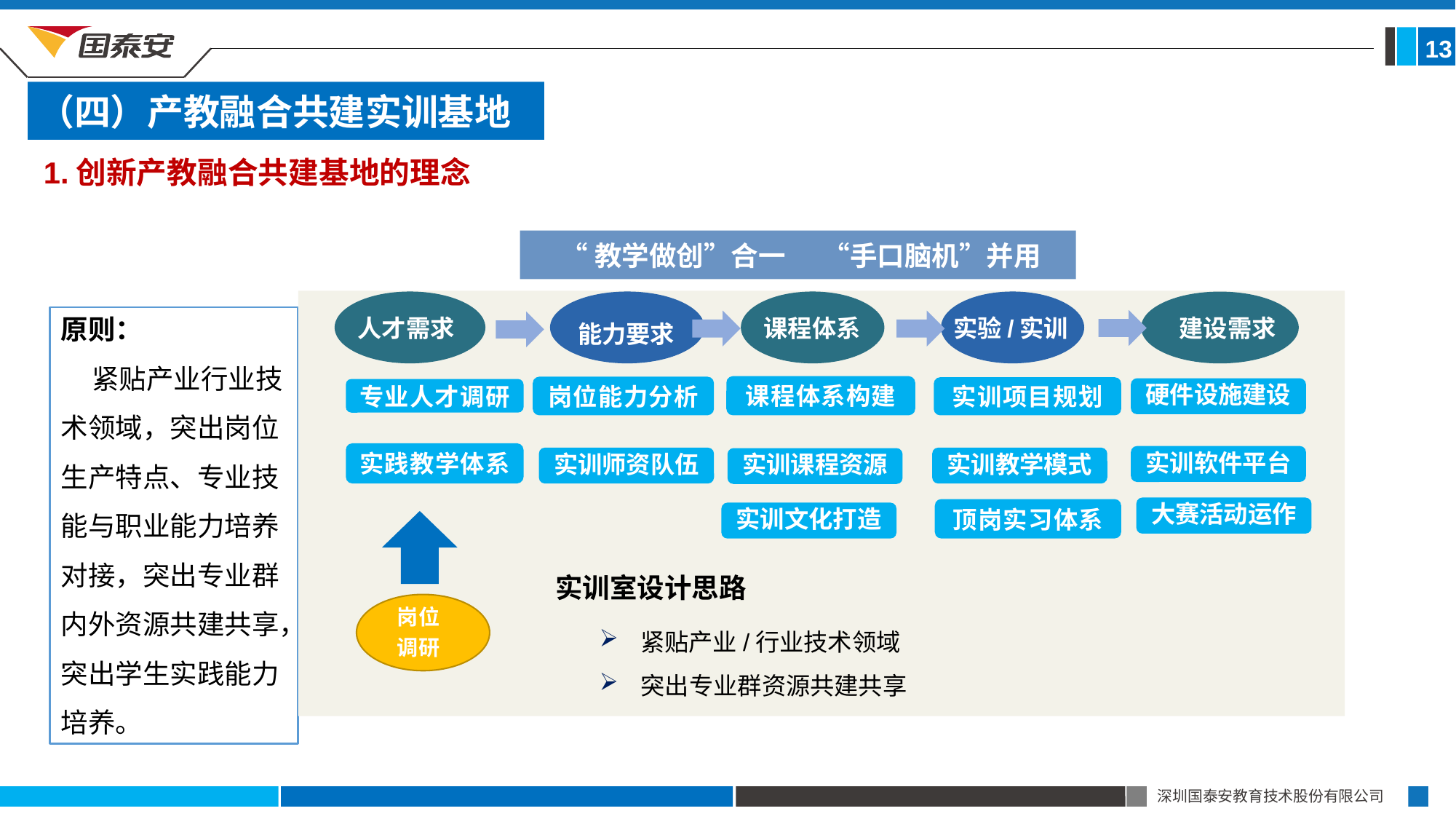

13
（四）产教融合共建实训基地
1.创新产教融合共建基地的理念
 “教学做创”合一      “手口脑机”并用

建设需求
人才需求
课程体系
实验/实训
能力要求

课程体系构建
岗位能力分析
实训项目规划
硬件设施建设
专业人才调研
实践教学体系
实训软件平台
实训师资队伍
实训教学模式
实训课程资源
大赛活动运作
顶岗实习体系
实训文化打造

实训室设计思路

紧贴产业/行业技术领域
 突出专业群资源共建共享
岗位
调研
原则：
    紧贴产业行业技术领域，突出岗位生产特点、专业技能与职业能力培养对接，突出专业群内外资源共建共享，突出学生实践能力培养。